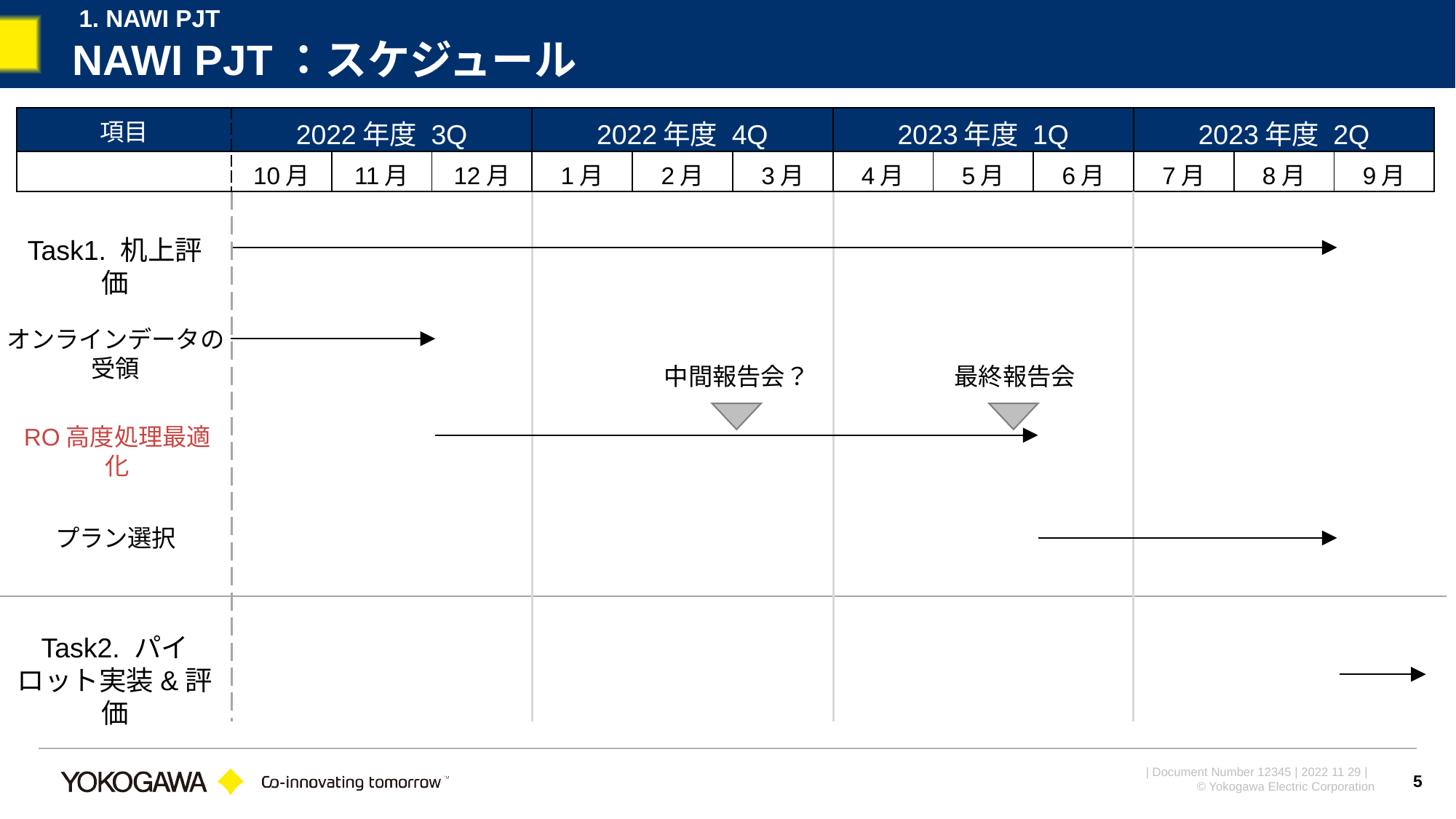

1. NAWI PJT
# NAWI PJT：スケジュール
| 項目 | 2022年度 3Q |  |  | 2022年度 4Q |  |  | 2023年度 1Q |  |  | 2023年度 2Q |  |  |
| --- | --- | --- | --- | --- | --- | --- | --- | --- | --- | --- | --- | --- |
|  | 10月 | 11月 | 12月 | 1月 | 2月 | 3月 | 4月 | 5月 | 6月 | 7月 | 8月 | 9月 |
Task1. 机上評価
オンラインデータの受領
中間報告会？
最終報告会

RO高度処理最適化
プラン選択
Task2. パイロット実装&評価
5